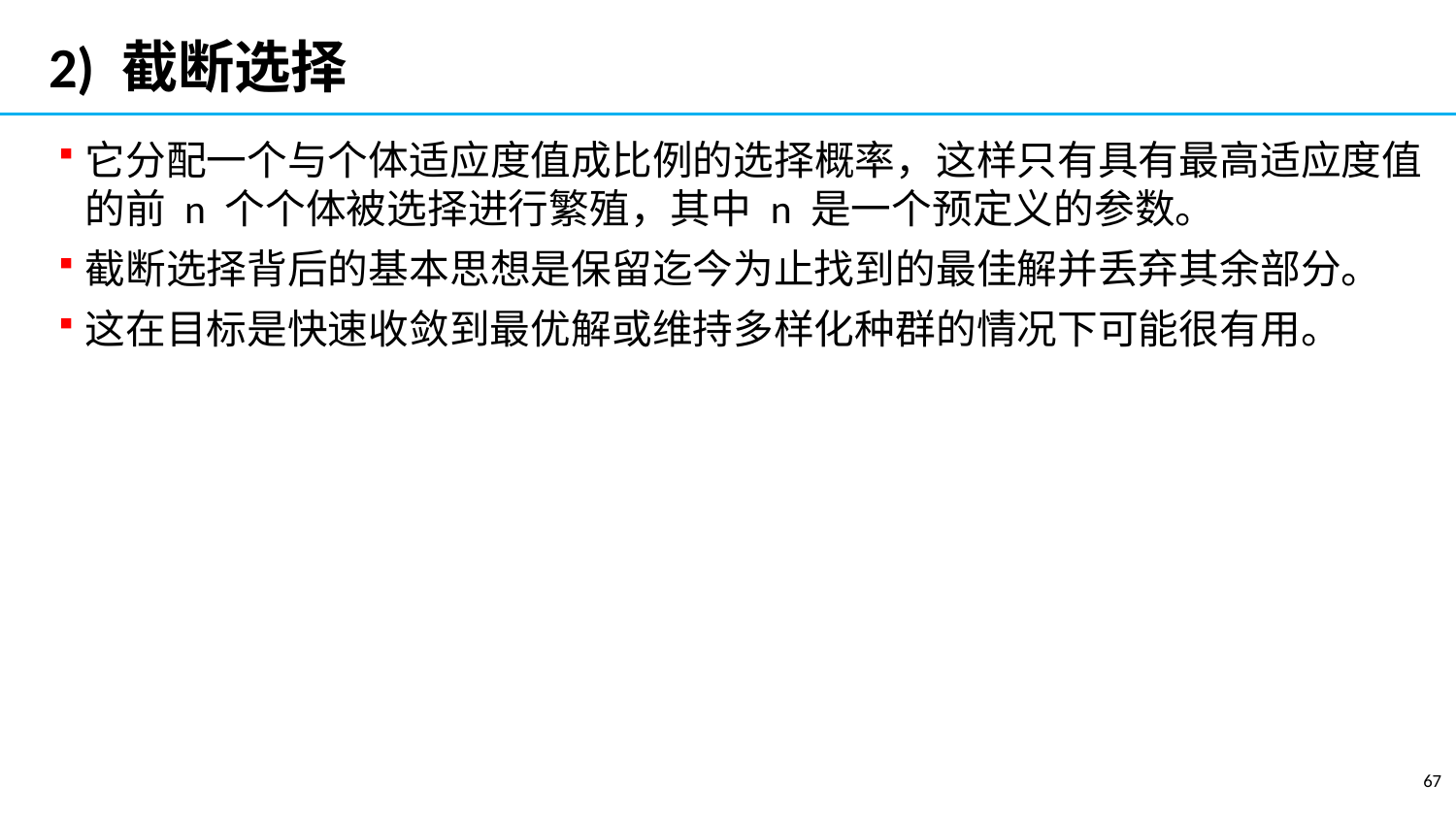

# 2) 截断选择

它分配一个与个体适应度值成比例的选择概率，这样只有具有最高适应度值的前 n 个个体被选择进行繁殖，其中 n 是一个预定义的参数。
截断选择背后的基本思想是保留迄今为止找到的最佳解并丢弃其余部分。
这在目标是快速收敛到最优解或维持多样化种群的情况下可能很有用。

67